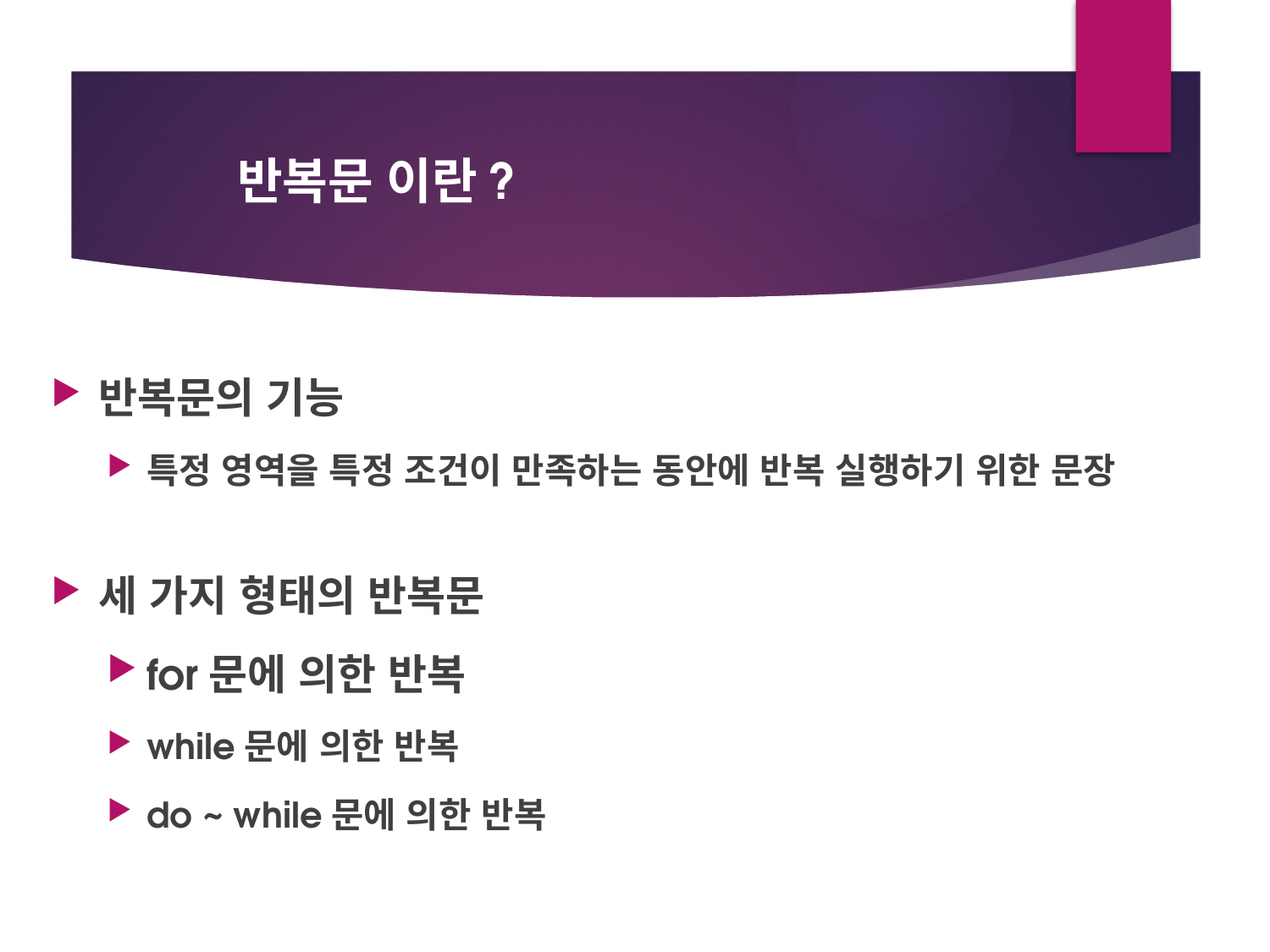

# 반복문 이란?
반복문의 기능
특정 영역을 특정 조건이 만족하는 동안에 반복 실행하기 위한 문장
세 가지 형태의 반복문
for문에 의한 반복
while문에 의한 반복
do ~ while문에 의한 반복